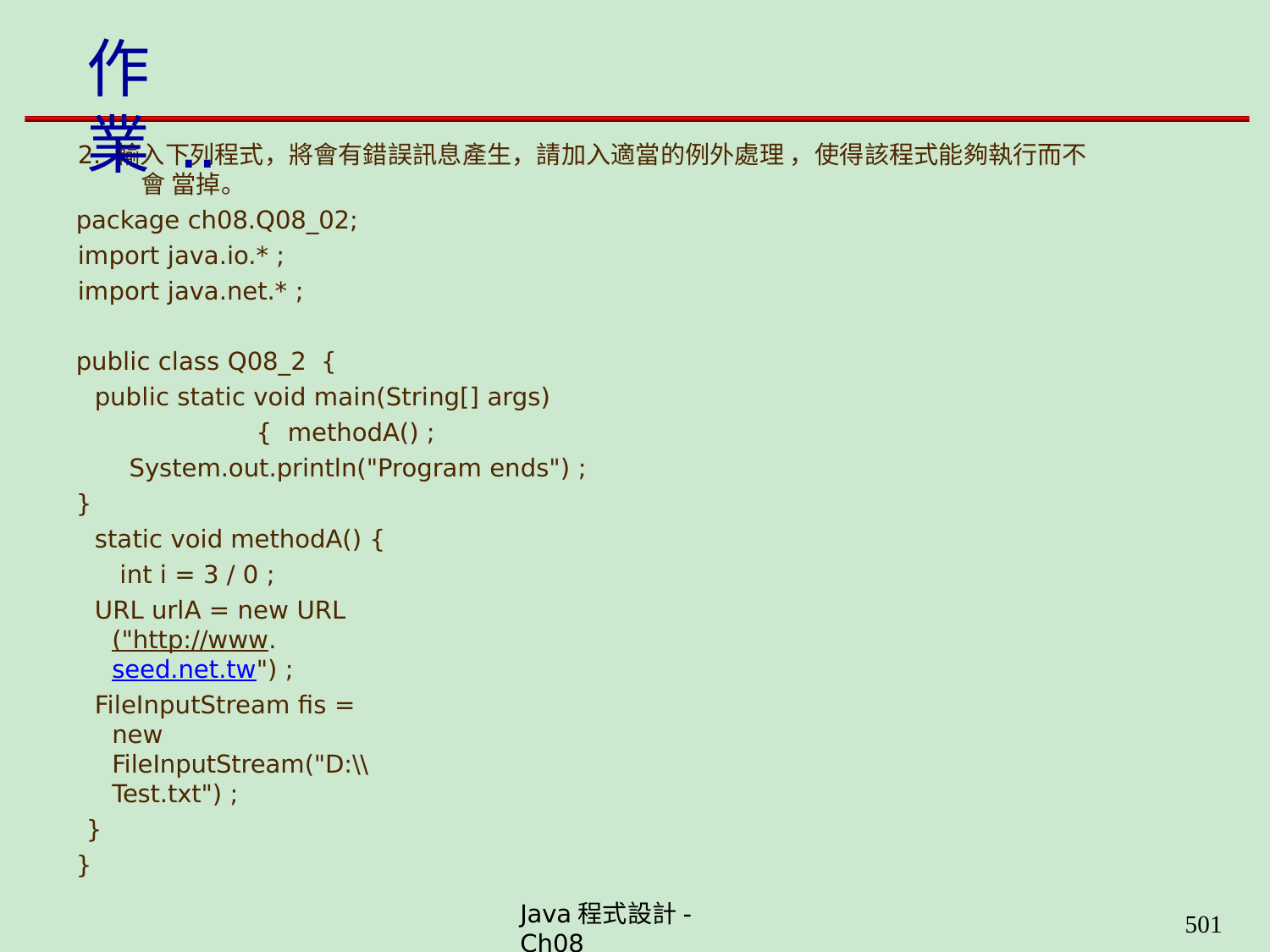

# 作業 ..
2. 輸入下列程式，將會有錯誤訊息產生，請加入適當的例外處理 ，使得該程式能夠執行而不會 當掉。
package ch08.Q08_02;  import java.io.* ;  import java.net.* ;

public class Q08_2 {
public static void main(String[] args)	{  methodA() ;  System.out.println("Program ends") ;
}
static void methodA() {  int i = 3 / 0 ;
URL urlA = new URL("http://www.seed.net.tw") ;
FileInputStream fis = new FileInputStream("D:\\Test.txt") ;
}
}
Java程式設計-Ch08
501